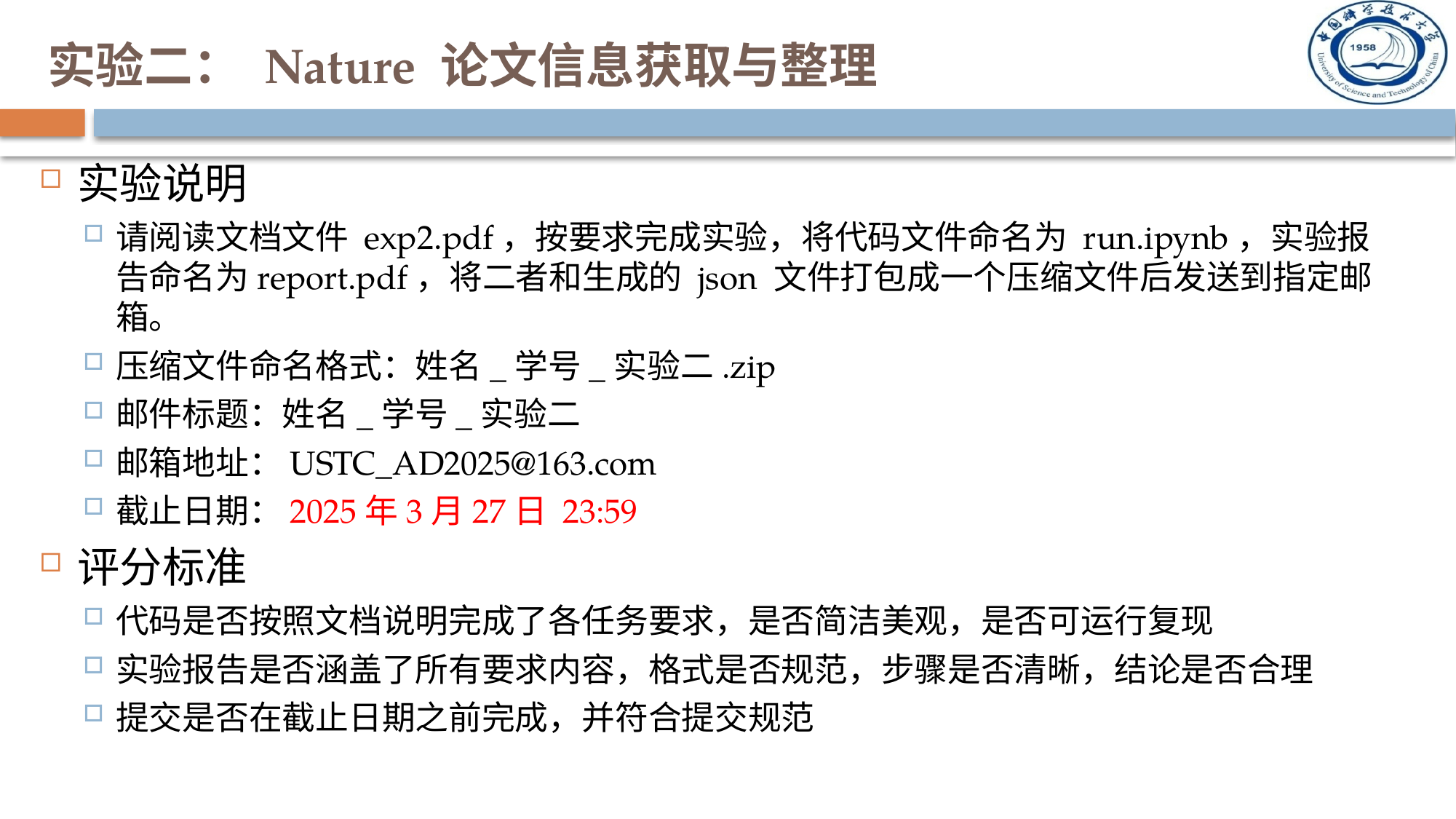

# 实验二： Nature 论文信息获取与整理
实验说明
请阅读文档文件 exp2.pdf，按要求完成实验，将代码文件命名为 run.ipynb，实验报告命名为report.pdf，将二者和生成的 json 文件打包成一个压缩文件后发送到指定邮箱。
压缩文件命名格式：姓名_学号_实验二.zip
邮件标题：姓名_学号_实验二
邮箱地址：USTC_AD2025@163.com
截止日期：2025年3月27日 23:59
评分标准
代码是否按照文档说明完成了各任务要求，是否简洁美观，是否可运行复现
实验报告是否涵盖了所有要求内容，格式是否规范，步骤是否清晰，结论是否合理
提交是否在截止日期之前完成，并符合提交规范